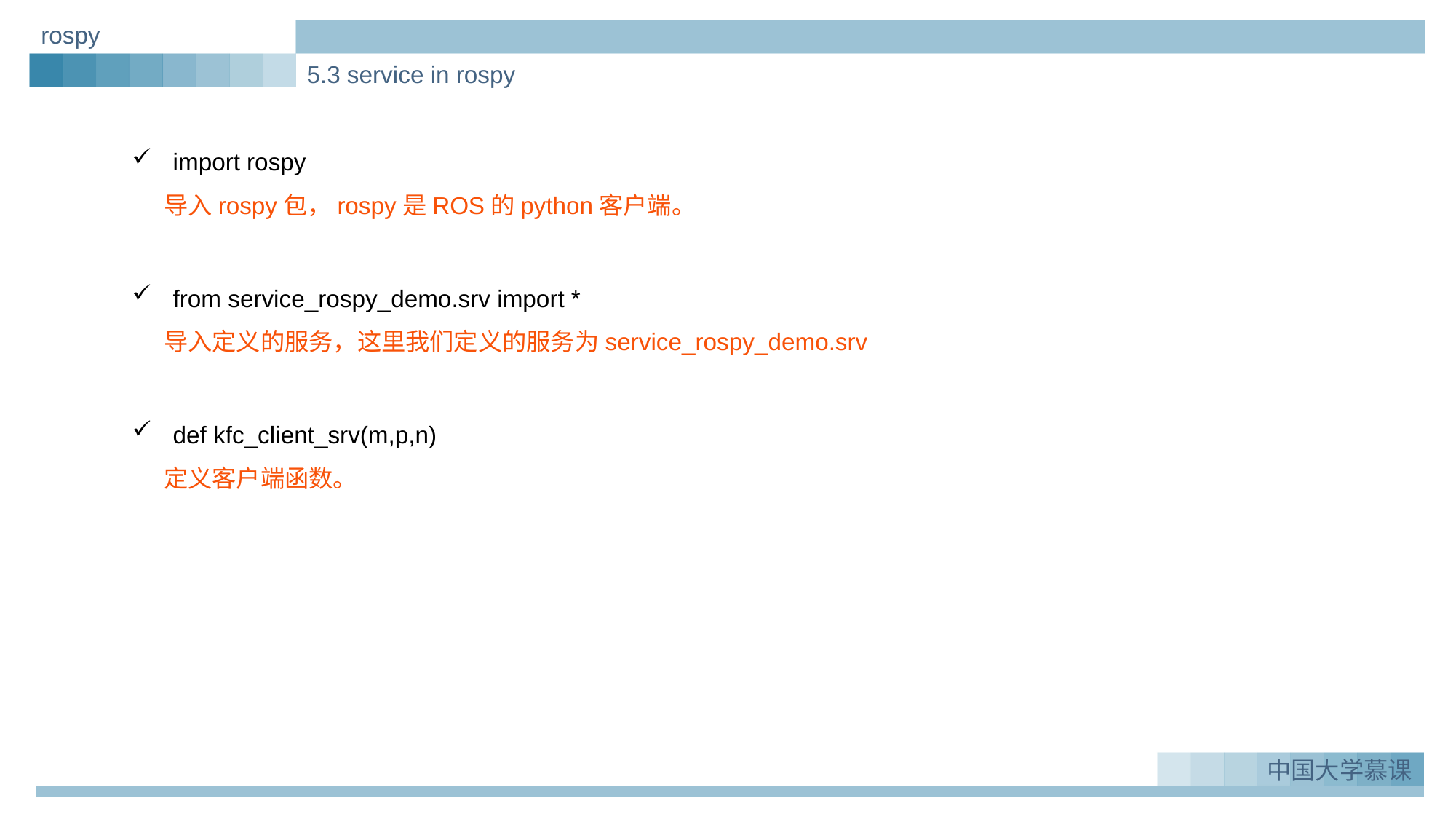

rospy
5.3 service in rospy

import rospy
导入rospy包，rospy是ROS的python客户端。

from service_rospy_demo.srv import *
导入定义的服务，这里我们定义的服务为service_rospy_demo.srv

def kfc_client_srv(m,p,n)
定义客户端函数。
实例一：Greeting_demo
1.
中国大学慕课